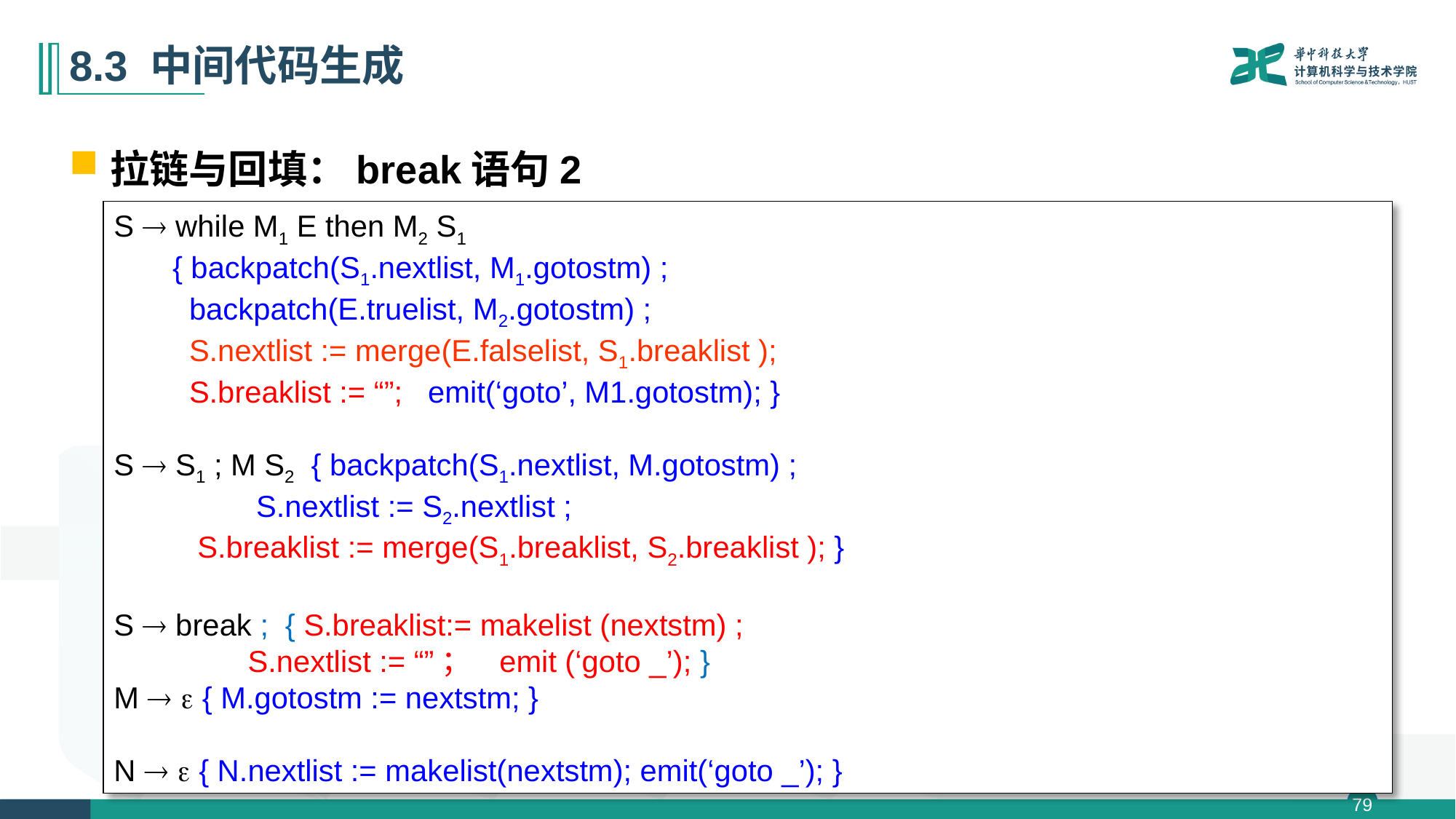

# 8.3 中间代码生成
拉链与回填：break语句2
S → while M1 E then M2 S1
       { backpatch(S1.nextlist, M1.gotostm) ;
         backpatch(E.truelist, M2.gotostm) ;
         S.nextlist := merge(E.falselist, S1.breaklist );
         S.breaklist := “”;   emit(‘goto’, M1.gotostm); }

S → S1 ; M S2  { backpatch(S1.nextlist, M.gotostm) ;
                 S.nextlist := S2.nextlist ;
          S.breaklist := merge(S1.breaklist, S2.breaklist ); }

S → break ;  { S.breaklist:= makelist (nextstm) ;
                S.nextlist := “”；   emit (‘goto _’); }
M → ε { M.gotostm := nextstm; }

N → ε { N.nextlist := makelist(nextstm); emit(‘goto _’); }